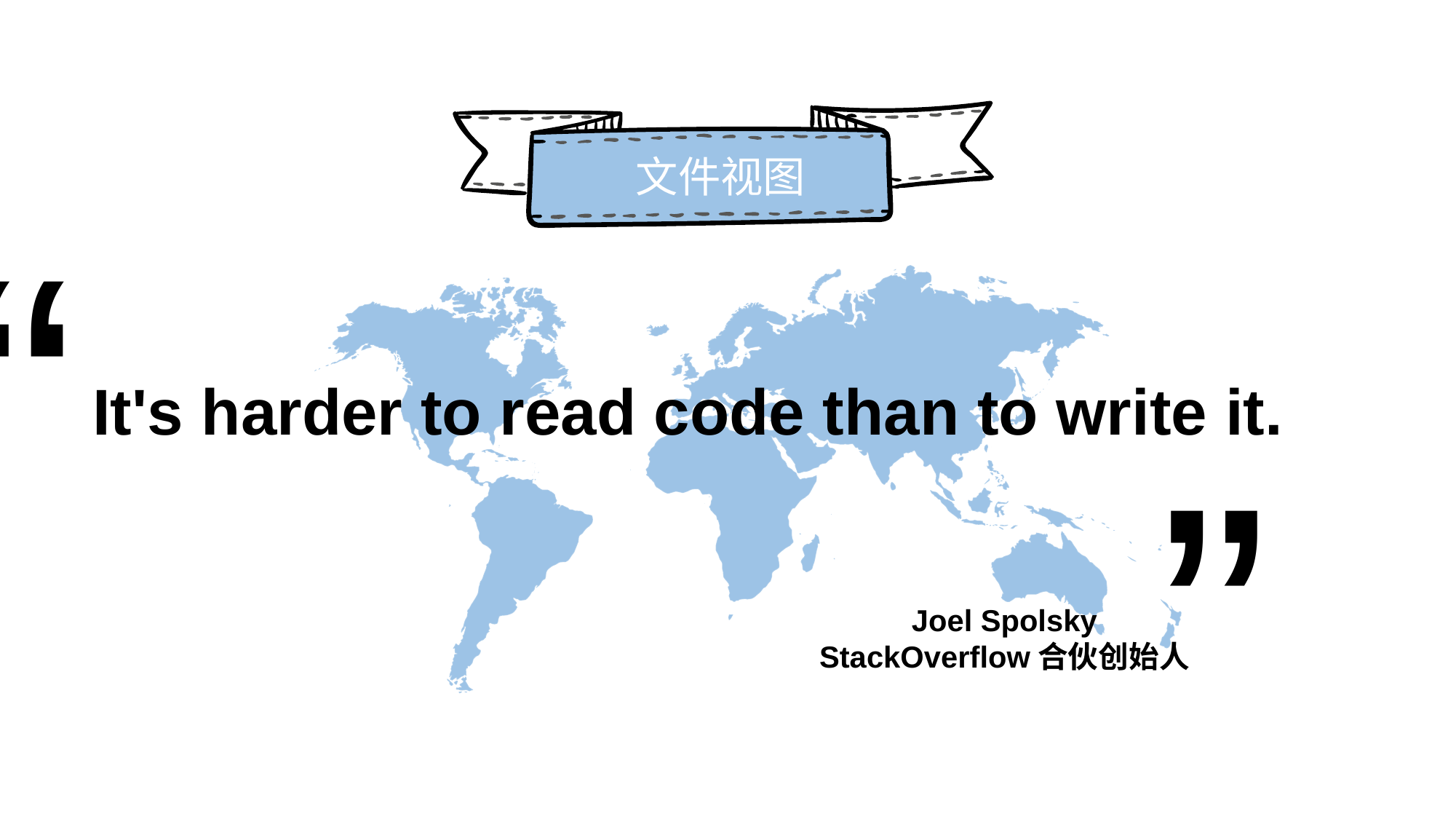

文件视图
“

It's harder to read code than to write it.
”
Joel Spolsky
StackOverflow合伙创始人